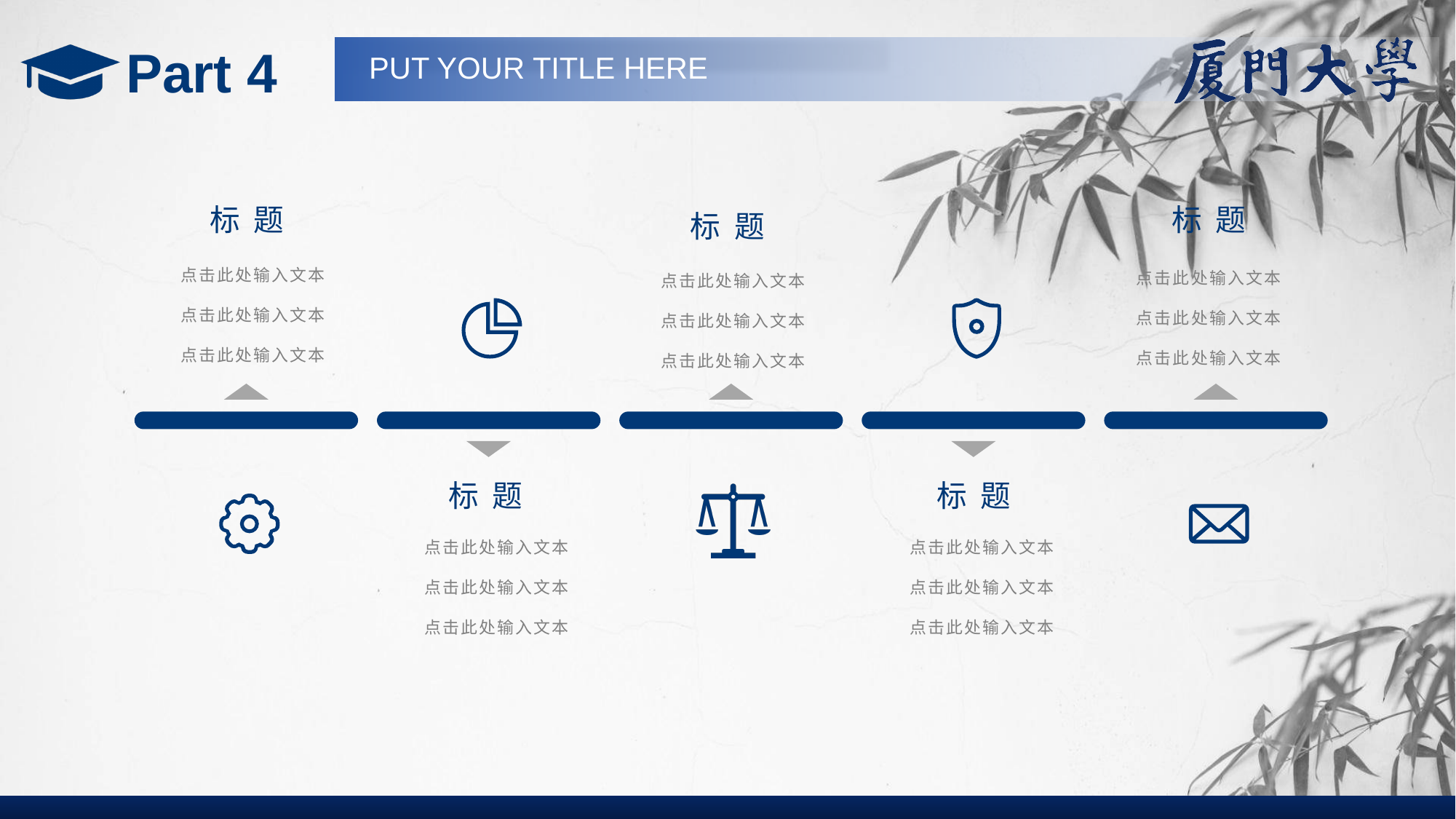

Part 4
PUT YOUR TITLE HERE
标  题
标  题
标  题
点击此处输入文本
点击此处输入文本
点击此处输入文本
点击此处输入文本
点击此处输入文本
点击此处输入文本
点击此处输入文本
点击此处输入文本
点击此处输入文本
标  题
标  题
点击此处输入文本
点击此处输入文本
点击此处输入文本
点击此处输入文本
点击此处输入文本
点击此处输入文本